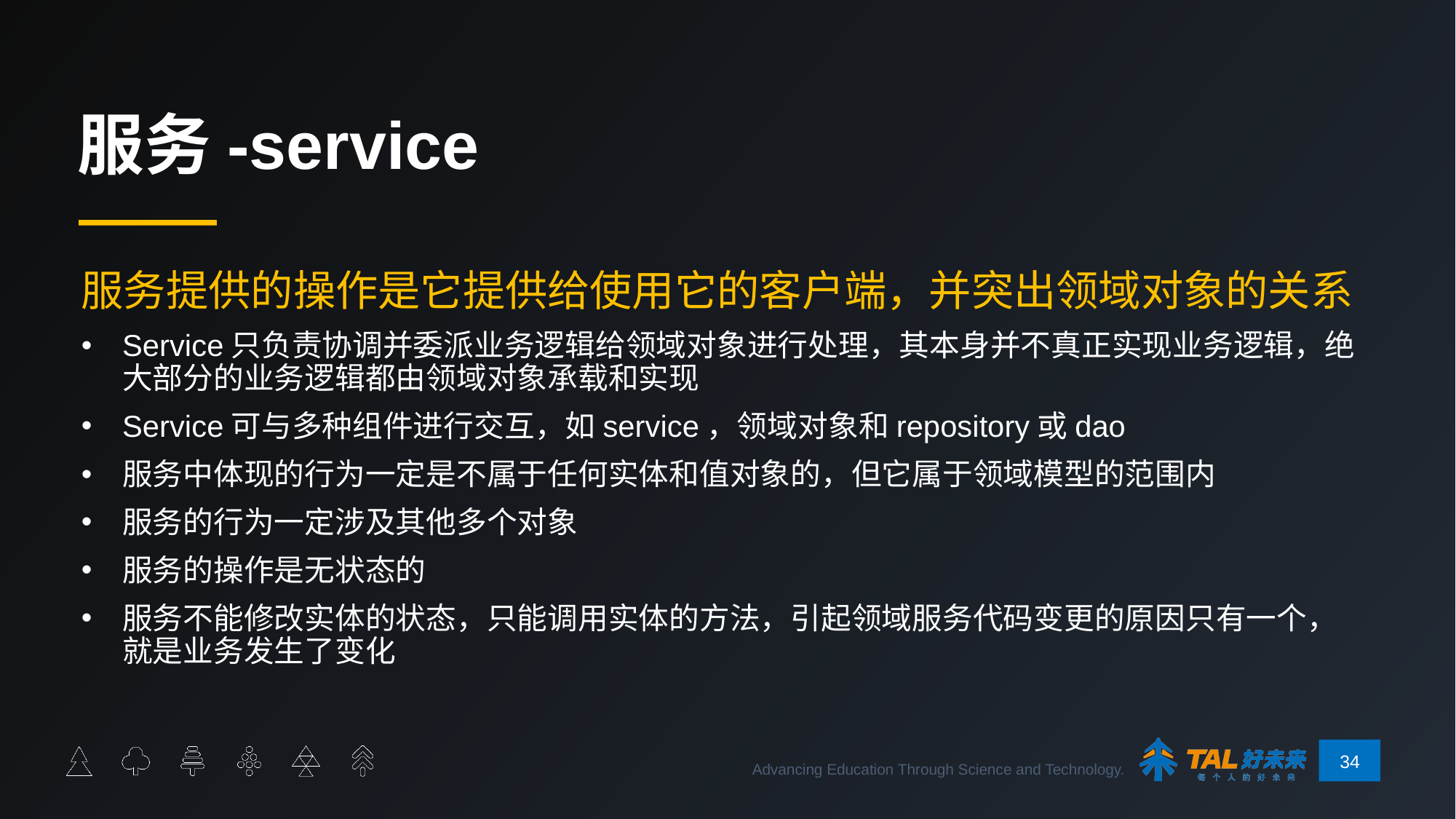

# 服务-service

服务提供的操作是它提供给使用它的客户端，并突出领域对象的关系
Service只负责协调并委派业务逻辑给领域对象进行处理，其本身并不真正实现业务逻辑，绝大部分的业务逻辑都由领域对象承载和实现
Service可与多种组件进行交互，如service，领域对象和repository或dao
服务中体现的行为一定是不属于任何实体和值对象的，但它属于领域模型的范围内
服务的行为一定涉及其他多个对象
服务的操作是无状态的
服务不能修改实体的状态，只能调用实体的方法，引起领域服务代码变更的原因只有一个，就是业务发生了变化

34